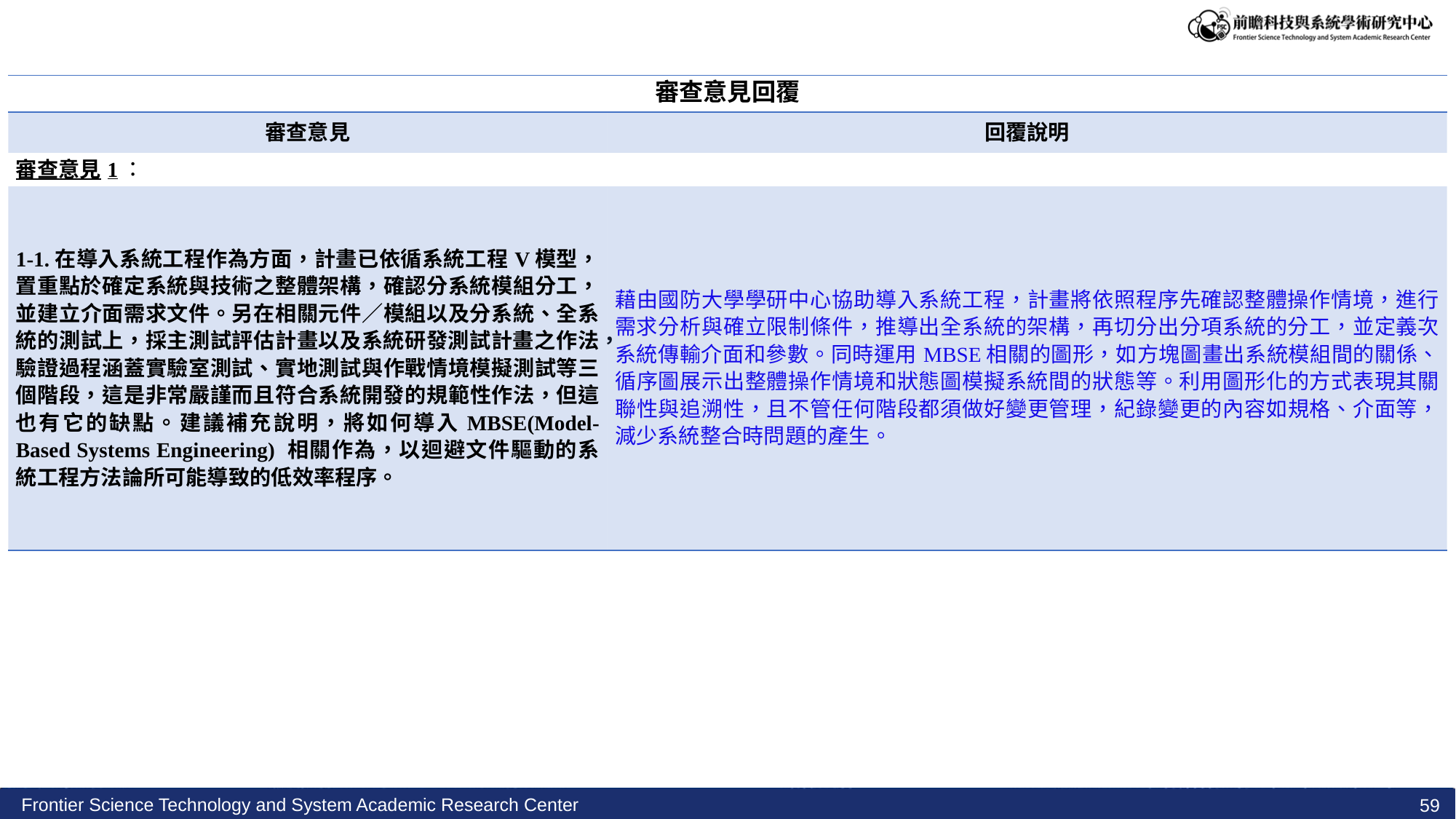

| 審查意見回覆 |  |
| --- | --- |
| 審查意見 | 回覆說明 |
| 審查意見1： |  |
| 1-1.在導入系統工程作為方面，計畫已依循系統工程V模型，置重點於確定系統與技術之整體架構，確認分系統模組分工，並建立介面需求文件。另在相關元件／模組以及分系統、全系統的測試上，採主測試評估計畫以及系統研發測試計畫之作法，驗證過程涵蓋實驗室測試、實地測試與作戰情境模擬測試等三個階段，這是非常嚴謹而且符合系統開發的規範性作法，但這也有它的缺點。建議補充說明，將如何導入MBSE(Model-Based Systems Engineering) 相關作為，以迴避文件驅動的系統工程方法論所可能導致的低效率程序。 | 藉由國防大學學研中心協助導入系統工程，計畫將依照程序先確認整體操作情境，進行需求分析與確立限制條件，推導出全系統的架構，再切分出分項系統的分工，並定義次系統傳輸介面和參數。同時運用MBSE相關的圖形，如方塊圖畫出系統模組間的關係、循序圖展示出整體操作情境和狀態圖模擬系統間的狀態等。利用圖形化的方式表現其關聯性與追溯性，且不管任何階段都須做好變更管理，紀錄變更的內容如規格、介面等，減少系統整合時問題的產生。 |